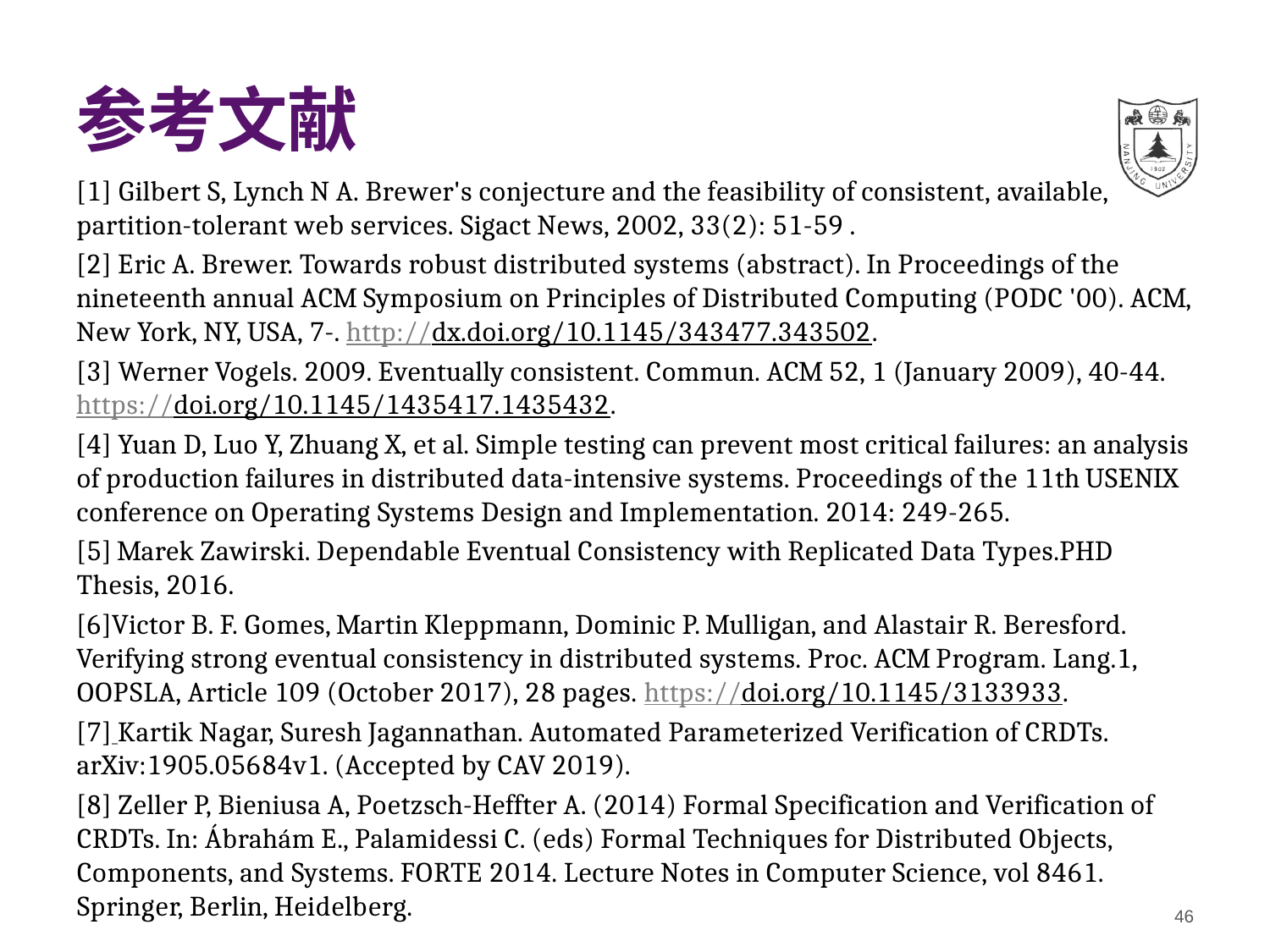

# 参考文献
[1] Gilbert S, Lynch N A. Brewer's conjecture and the feasibility of consistent, available, partition-tolerant web services. Sigact News, 2002, 33(2): 51-59 .
[2] Eric A. Brewer. Towards robust distributed systems (abstract). In Proceedings of the nineteenth annual ACM Symposium on Principles of Distributed Computing (PODC '00). ACM, New York, NY, USA, 7-. http://dx.doi.org/10.1145/343477.343502.
[3] Werner Vogels. 2009. Eventually consistent. Commun. ACM 52, 1 (January 2009), 40-44. https://doi.org/10.1145/1435417.1435432.
[4] Yuan D, Luo Y, Zhuang X, et al. Simple testing can prevent most critical failures: an analysis of production failures in distributed data-intensive systems. Proceedings of the 11th USENIX conference on Operating Systems Design and Implementation. 2014: 249-265.
[5] Marek Zawirski. Dependable Eventual Consistency with Replicated Data Types.PHD Thesis, 2016.
[6]Victor B. F. Gomes, Martin Kleppmann, Dominic P. Mulligan, and Alastair R. Beresford. Verifying strong eventual consistency in distributed systems. Proc. ACM Program. Lang.1, OOPSLA, Article 109 (October 2017), 28 pages. https://doi.org/10.1145/3133933.
[7] Kartik Nagar, Suresh Jagannathan. Automated Parameterized Verification of CRDTs. arXiv:1905.05684v1. (Accepted by CAV 2019).
[8] Zeller P, Bieniusa A, Poetzsch-Heffter A. (2014) Formal Specification and Verification of CRDTs. In: Ábrahám E., Palamidessi C. (eds) Formal Techniques for Distributed Objects, Components, and Systems. FORTE 2014. Lecture Notes in Computer Science, vol 8461. Springer, Berlin, Heidelberg.

46